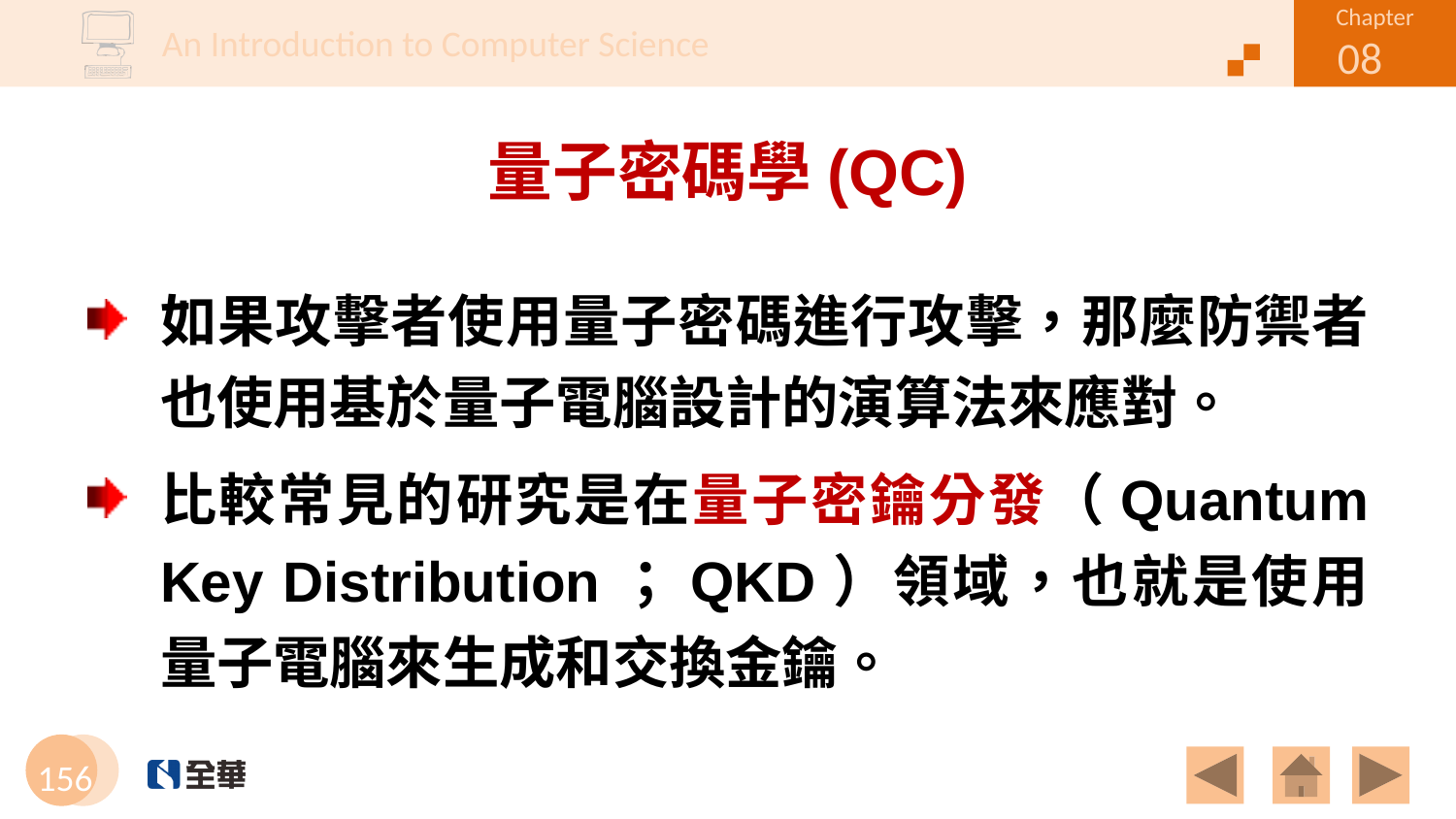

# 量子密碼學(QC)
如果攻擊者使用量子密碼進行攻擊，那麼防禦者也使用基於量子電腦設計的演算法來應對。
比較常見的研究是在量子密鑰分發（Quantum Key Distribution；QKD）領域，也就是使用量子電腦來生成和交換金鑰。